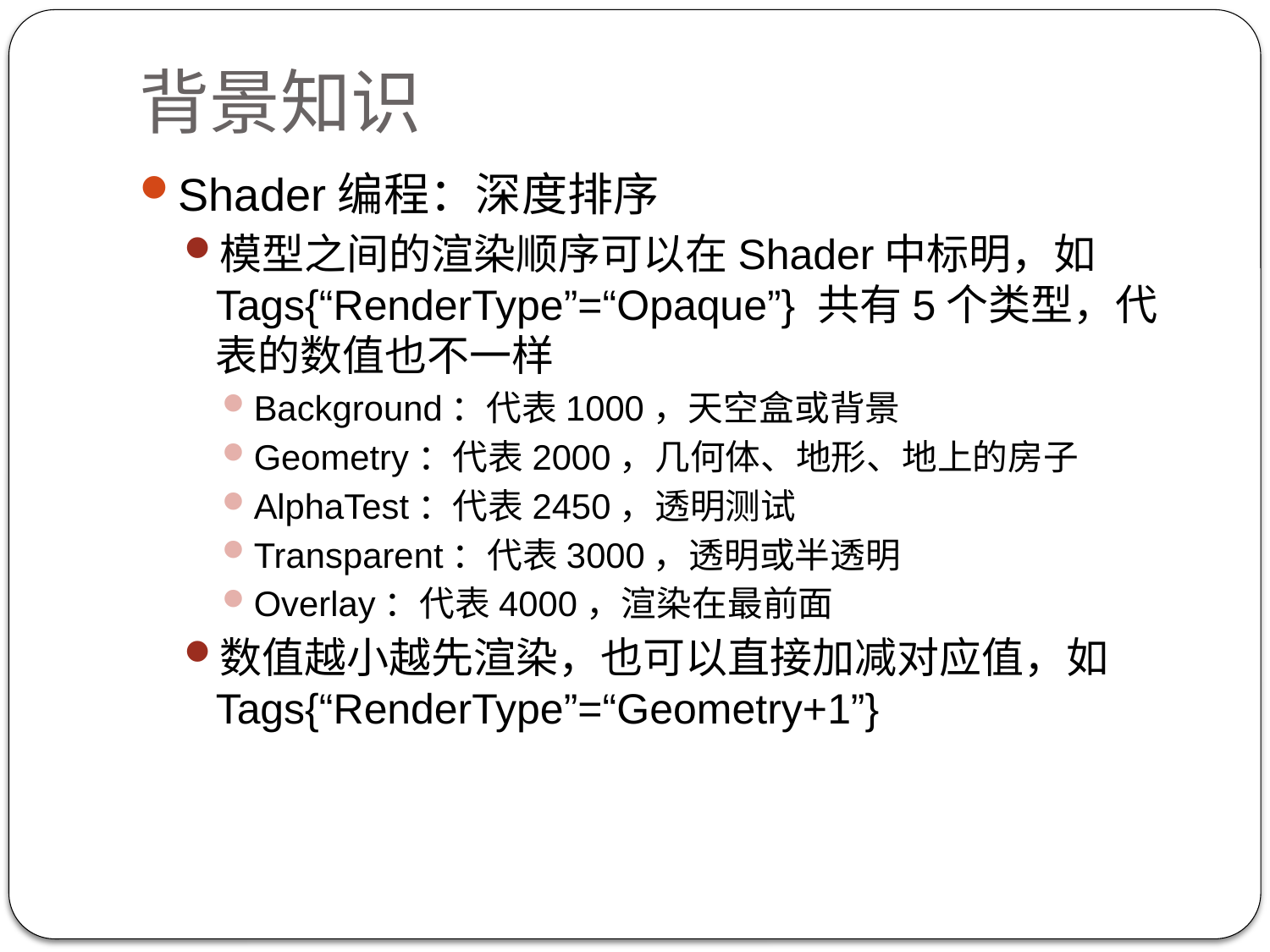

# 背景知识
Shader编程：深度排序
模型之间的渲染顺序可以在Shader中标明，如Tags{“RenderType”=“Opaque”} 共有5个类型，代表的数值也不一样
Background：代表1000，天空盒或背景
Geometry：代表2000，几何体、地形、地上的房子
AlphaTest：代表2450，透明测试
Transparent：代表3000，透明或半透明
Overlay：代表4000，渲染在最前面
数值越小越先渲染，也可以直接加减对应值，如Tags{“RenderType”=“Geometry+1”}